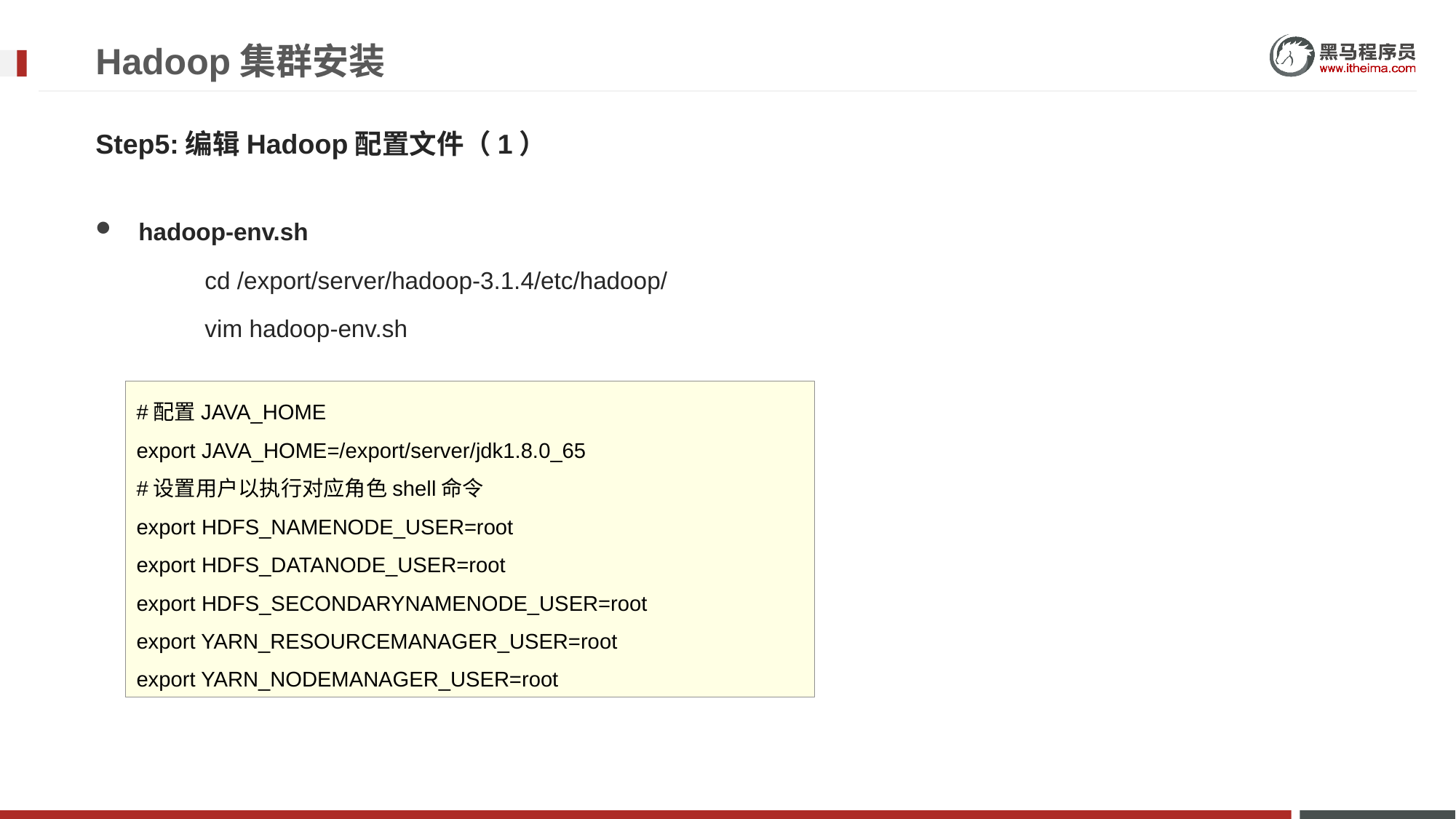

# Hadoop集群安装
Step5:编辑Hadoop配置文件（1）
hadoop-env.sh
	cd /export/server/hadoop-3.1.4/etc/hadoop/
	vim hadoop-env.sh

#配置JAVA_HOME
export JAVA_HOME=/export/server/jdk1.8.0_65
#设置用户以执行对应角色shell命令
export HDFS_NAMENODE_USER=root
export HDFS_DATANODE_USER=root
export HDFS_SECONDARYNAMENODE_USER=root
export YARN_RESOURCEMANAGER_USER=root
export YARN_NODEMANAGER_USER=root